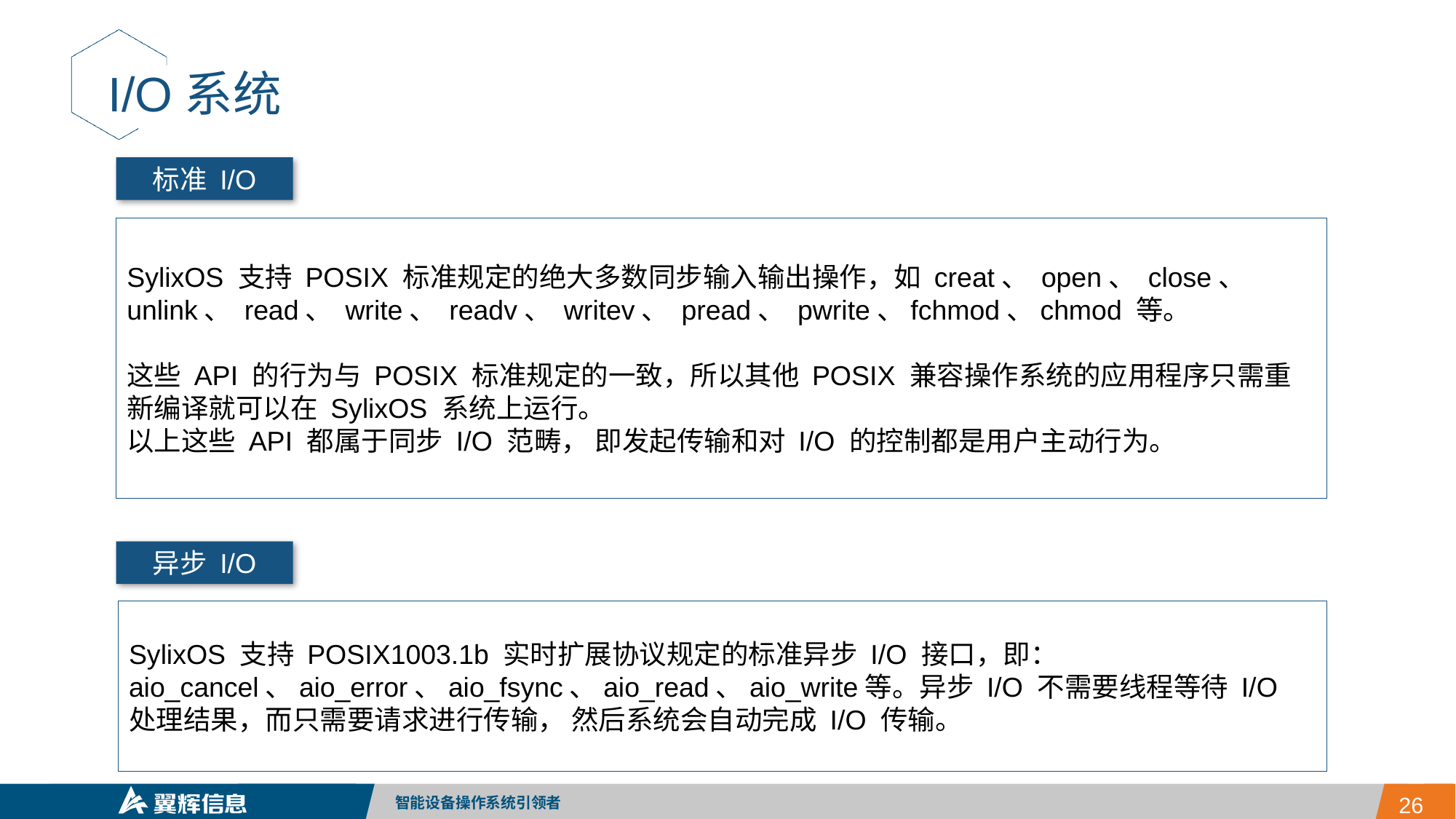

I/O系统
标准 I/O
SylixOS 支持 POSIX 标准规定的绝大多数同步输入输出操作，如 creat、 open、 close、 unlink、 read、 write、 readv、 writev、 pread、 pwrite、fchmod、chmod 等。

这些 API 的行为与 POSIX 标准规定的一致，所以其他 POSIX 兼容操作系统的应用程序只需重新编译就可以在 SylixOS 系统上运行。
以上这些 API 都属于同步 I/O 范畴， 即发起传输和对 I/O 的控制都是用户主动行为。
异步 I/O
SylixOS 支持 POSIX1003.1b 实时扩展协议规定的标准异步 I/O 接口，即：aio_cancel、aio_error、aio_fsync、aio_read、aio_write等。异步 I/O 不需要线程等待 I/O 处理结果，而只需要请求进行传输， 然后系统会自动完成 I/O 传输。